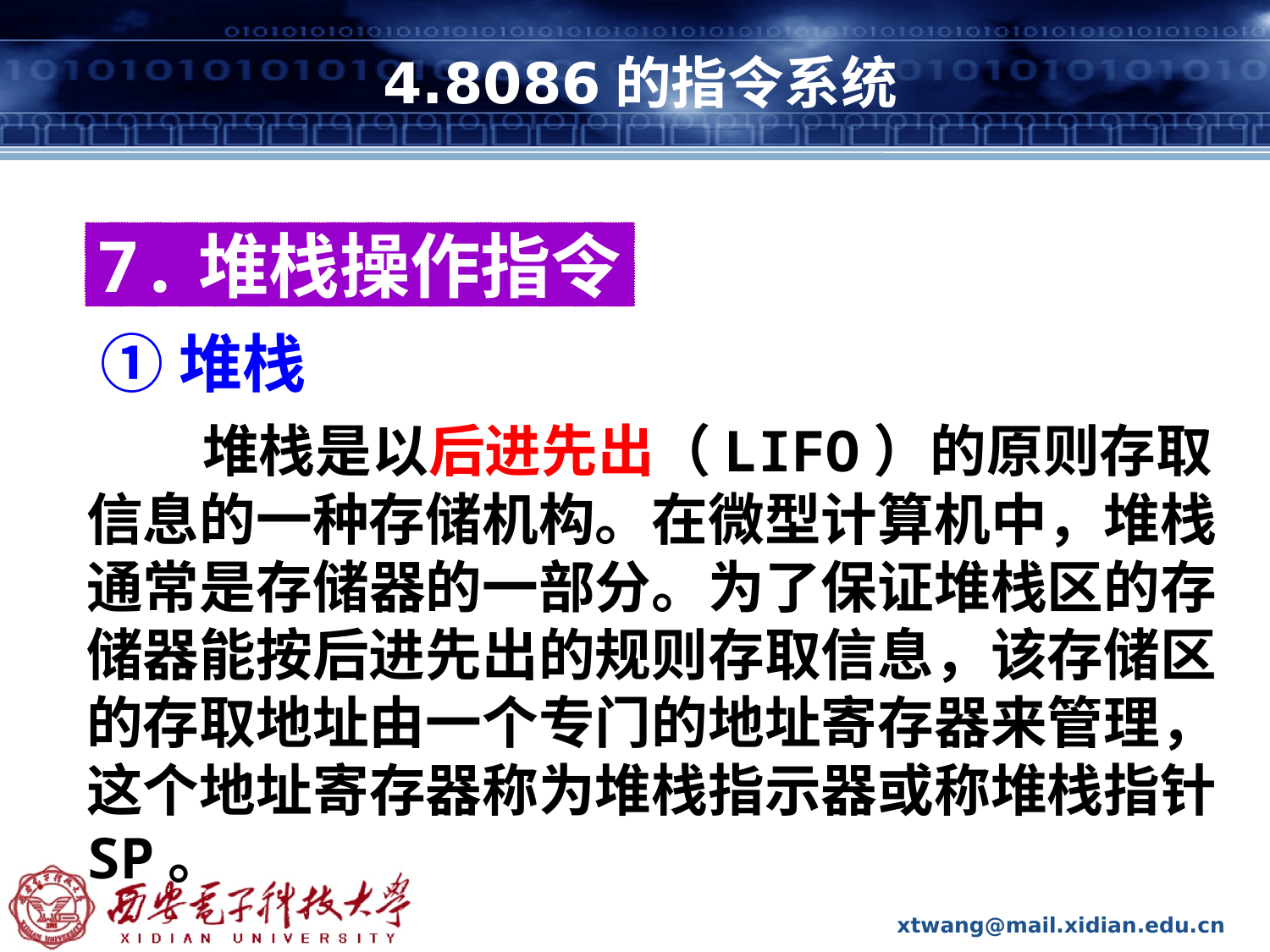

# 4.8086的指令系统
7.堆栈操作指令
①堆栈
       堆栈是以后进先出（LIFO）的原则存取信息的一种存储机构。在微型计算机中，堆栈通常是存储器的一部分。为了保证堆栈区的存储器能按后进先出的规则存取信息，该存储区的存取地址由一个专门的地址寄存器来管理，这个地址寄存器称为堆栈指示器或称堆栈指针SP。